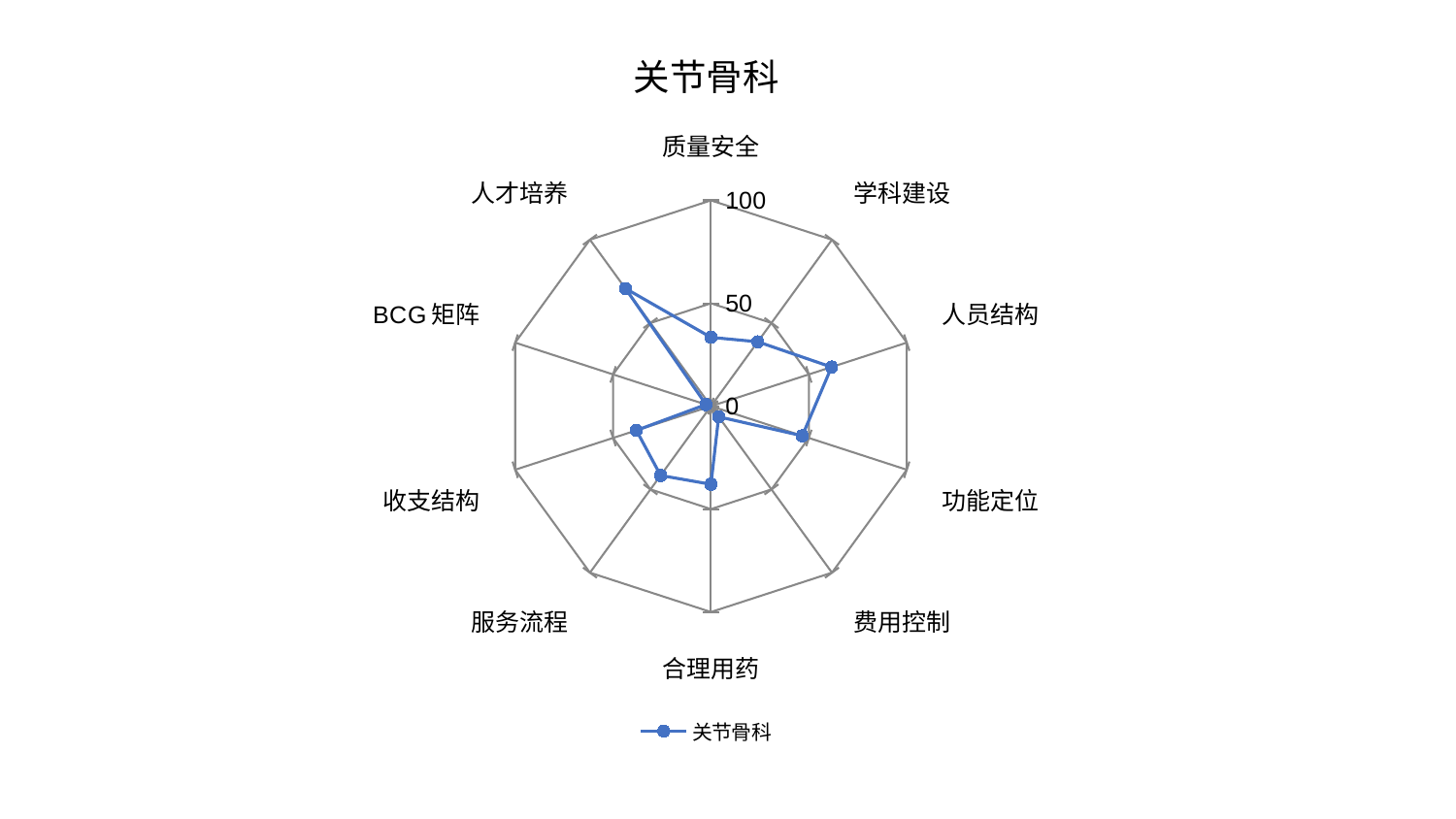

### Chart: 关节骨科

| Category | 关节骨科 |
|---|---|
| 质量安全 | 33.45390866332135 |
| 学科建设 | 38.69217313885098 |
| 人员结构 | 61.585807466810174 |
| 功能定位 | 46.64278022842787 |
| 费用控制 | 6.376969063945667 |
| 合理用药 | 37.950511516856096 |
| 服务流程 | 41.60800389794099 |
| 收支结构 | 38.08773984650594 |
| BCG矩阵 | 2.5435809646686143 |
| 人才培养 | 70.7080850629943 |
124